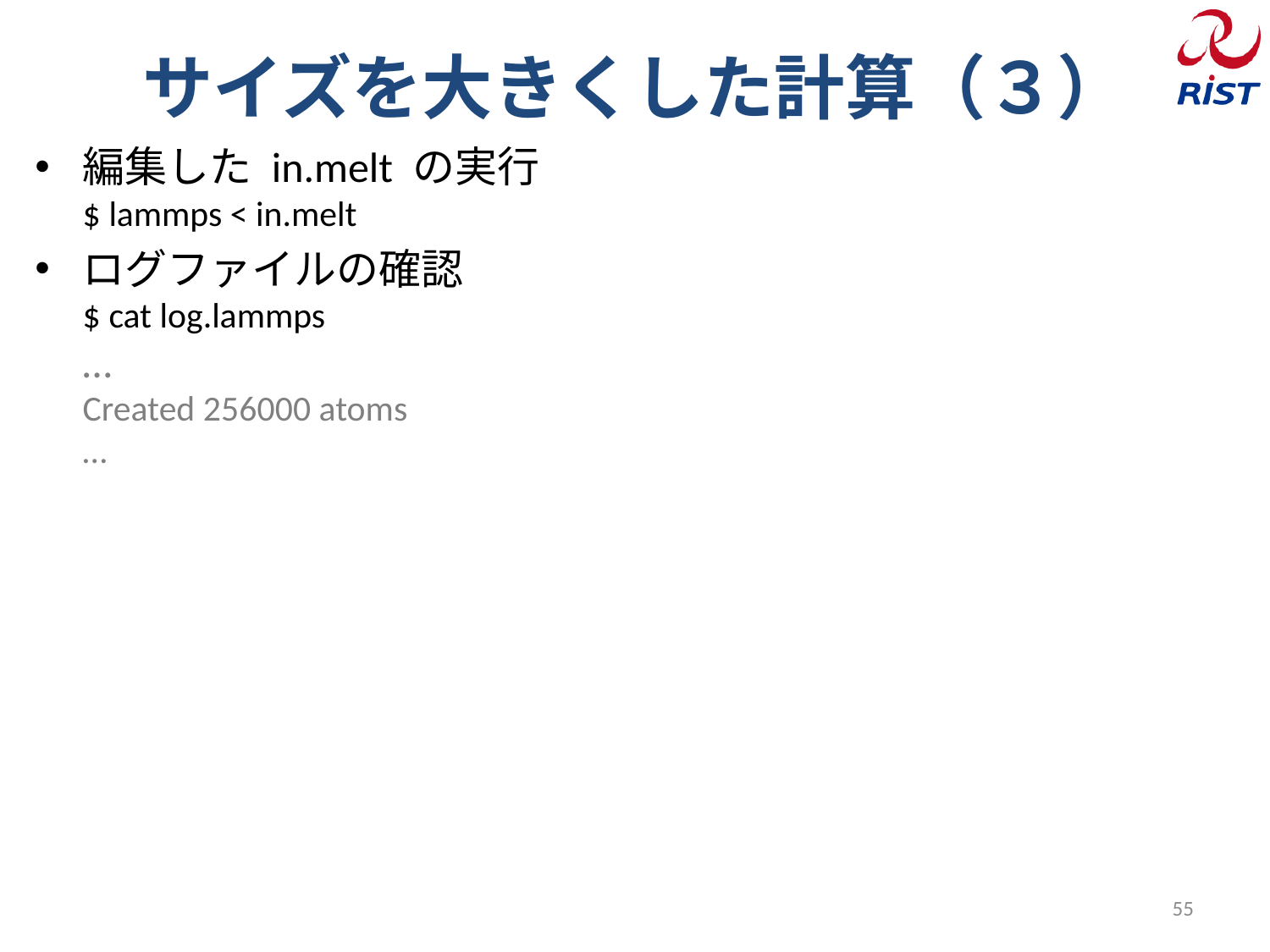

# サイズを大きくした計算（３）
編集した in.melt の実行
$ lammps < in.melt
ログファイルの確認
$ cat log.lammps
…
Created 256000 atoms
…
55